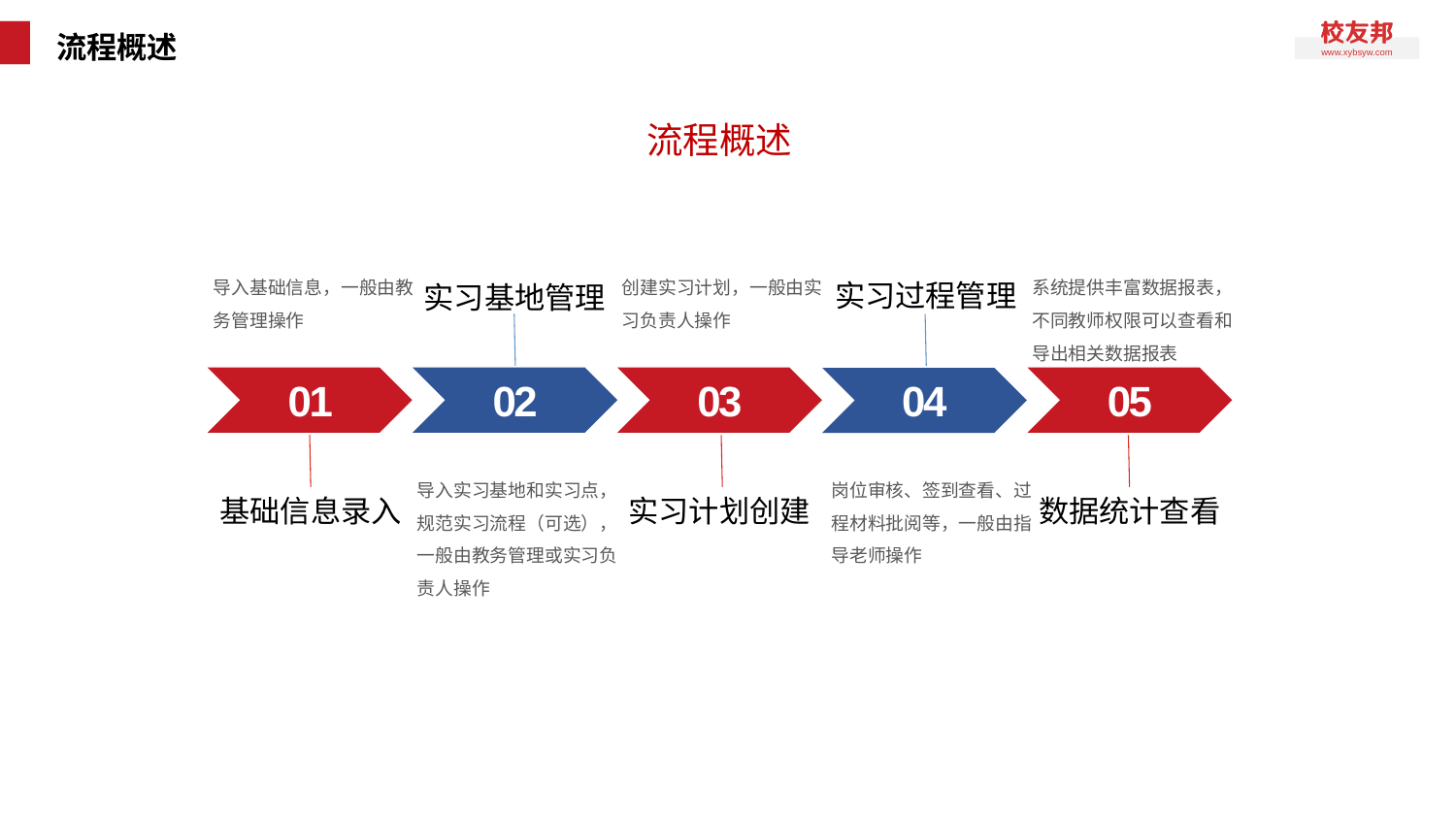

流程概述

流程概述
导入基础信息，一般由教务管理操作
创建实习计划，一般由实习负责人操作
系统提供丰富数据报表，不同教师权限可以查看和导出相关数据报表
实习过程管理
实习基地管理

03
05
02
04
01
导入实习基地和实习点，规范实习流程（可选），一般由教务管理或实习负责人操作
岗位审核、签到查看、过程材料批阅等，一般由指导老师操作
基础信息录入
实习计划创建
数据统计查看